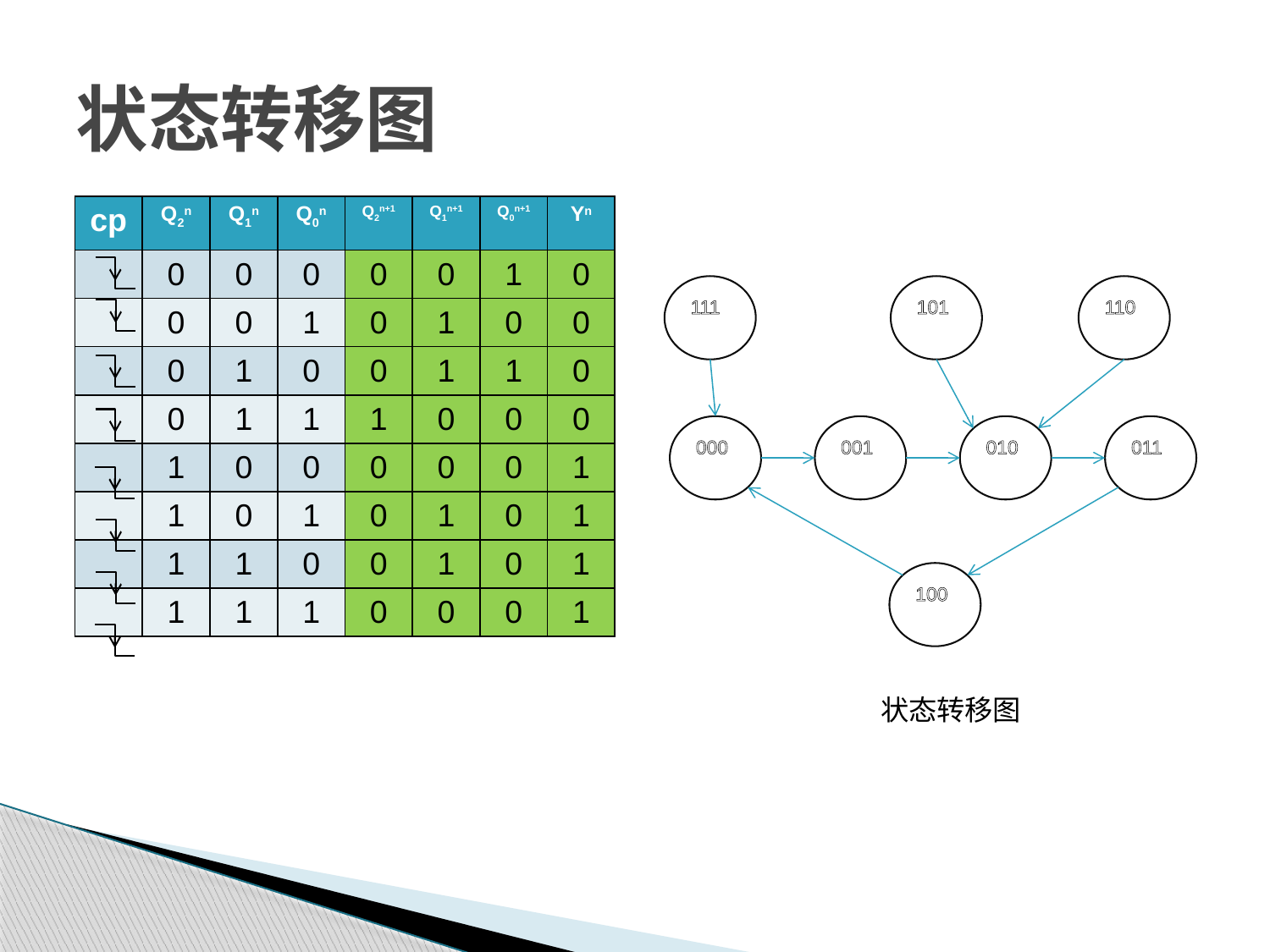

# 状态转移图
| cp | Q2n | Q1n | Q0n | Q2n+1 | Q1n+1 | Q0n+1 | Yn |
| --- | --- | --- | --- | --- | --- | --- | --- |
|  | 0 | 0 | 0 | 0 | 0 | 1 | 0 |
|  | 0 | 0 | 1 | 0 | 1 | 0 | 0 |
|  | 0 | 1 | 0 | 0 | 1 | 1 | 0 |
|  | 0 | 1 | 1 | 1 | 0 | 0 | 0 |
|  | 1 | 0 | 0 | 0 | 0 | 0 | 1 |
|  | 1 | 0 | 1 | 0 | 1 | 0 | 1 |
|  | 1 | 1 | 0 | 0 | 1 | 0 | 1 |
|  | 1 | 1 | 1 | 0 | 0 | 0 | 1 |
111
101
110
000
001
010
011
100
状态转移图